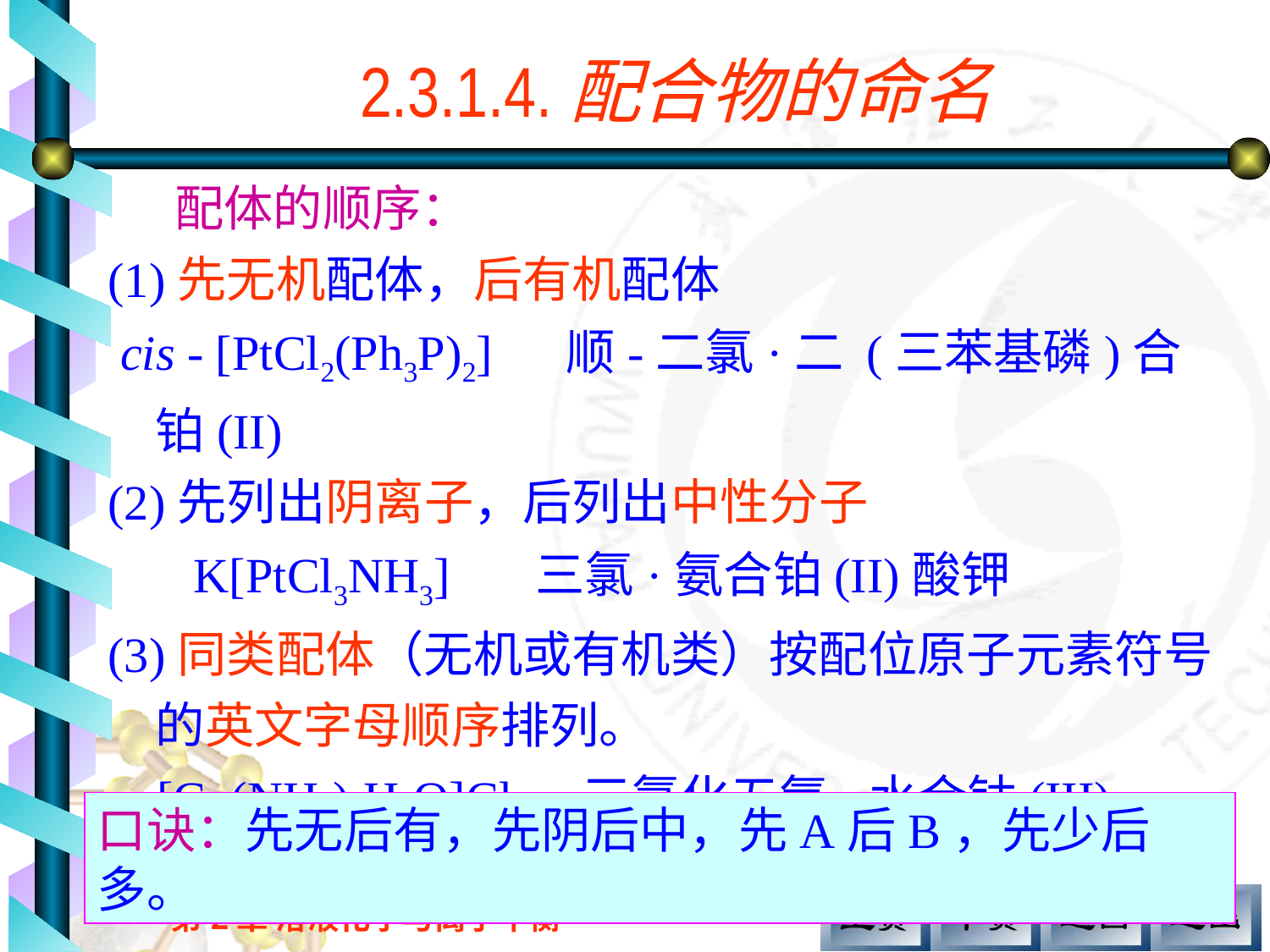

# 2.3.1.4.配合物的命名
     配体的顺序：
(1)先无机配体，后有机配体
 cis - [PtCl2(Ph3P)2]     顺-二氯·二 (三苯基磷)合铂(II)
(2)先列出阴离子，后列出中性分子
       K[PtCl3NH3]      三氯·氨合铂(II)酸钾
(3)同类配体（无机或有机类）按配位原子元素符号的英文字母顺序排列。
    [Co(NH3)5H2O]Cl3      三氯化五氨·水合钴(III)
口诀：先无后有，先阴后中，先A后B，先少后多。